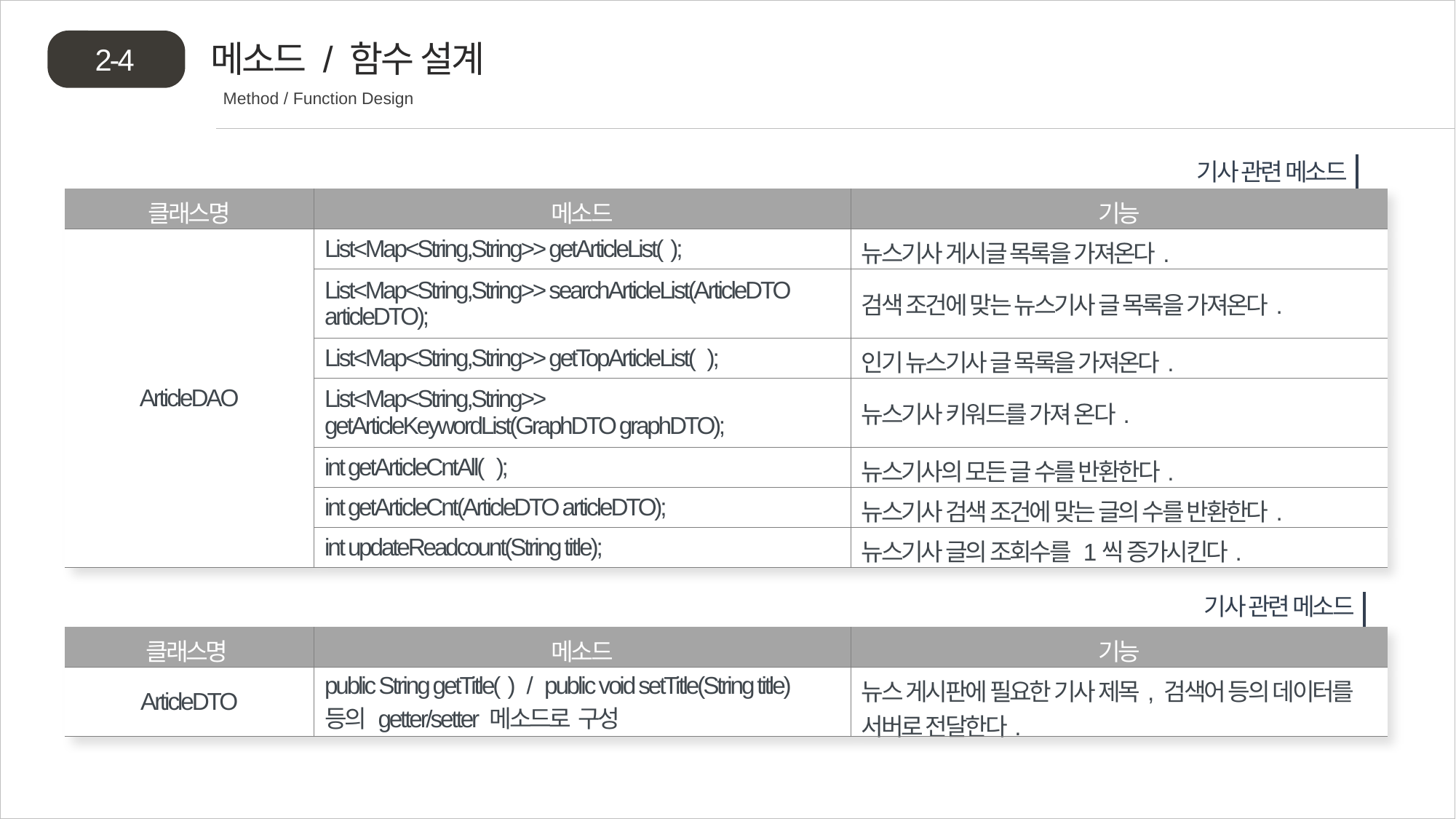

메소드 / 함수 설계
2-4
Method / Function Design
기사 관련 메소드
| 클래스명 | 메소드 | 기능 |
| --- | --- | --- |
| ArticleDAO | List<Map<String,String>> getArticleList( ); | 뉴스기사 게시글 목록을 가져온다. |
|  | List<Map<String,String>> searchArticleList(ArticleDTO articleDTO); | 검색 조건에 맞는 뉴스기사 글 목록을 가져온다. |
|  | List<Map<String,String>> getTopArticleList( ); | 인기 뉴스기사 글 목록을 가져온다. |
|  | List<Map<String,String>> getArticleKeywordList(GraphDTO graphDTO); | 뉴스기사 키워드를 가져 온다. |
|  | int getArticleCntAll( ); | 뉴스기사의 모든 글 수를 반환한다. |
|  | int getArticleCnt(ArticleDTO articleDTO); | 뉴스기사 검색 조건에 맞는 글의 수를 반환한다. |
|  | int updateReadcount(String title); | 뉴스기사 글의 조회수를 1씩 증가시킨다. |
기사 관련 메소드
| 클래스명 | 메소드 | 기능 |
| --- | --- | --- |
| ArticleDTO | public String getTitle( ) / public void setTitle(String title) 등의 getter/setter 메소드로 구성 | 뉴스 게시판에 필요한 기사 제목, 검색어 등의 데이터를 서버로 전달한다. |